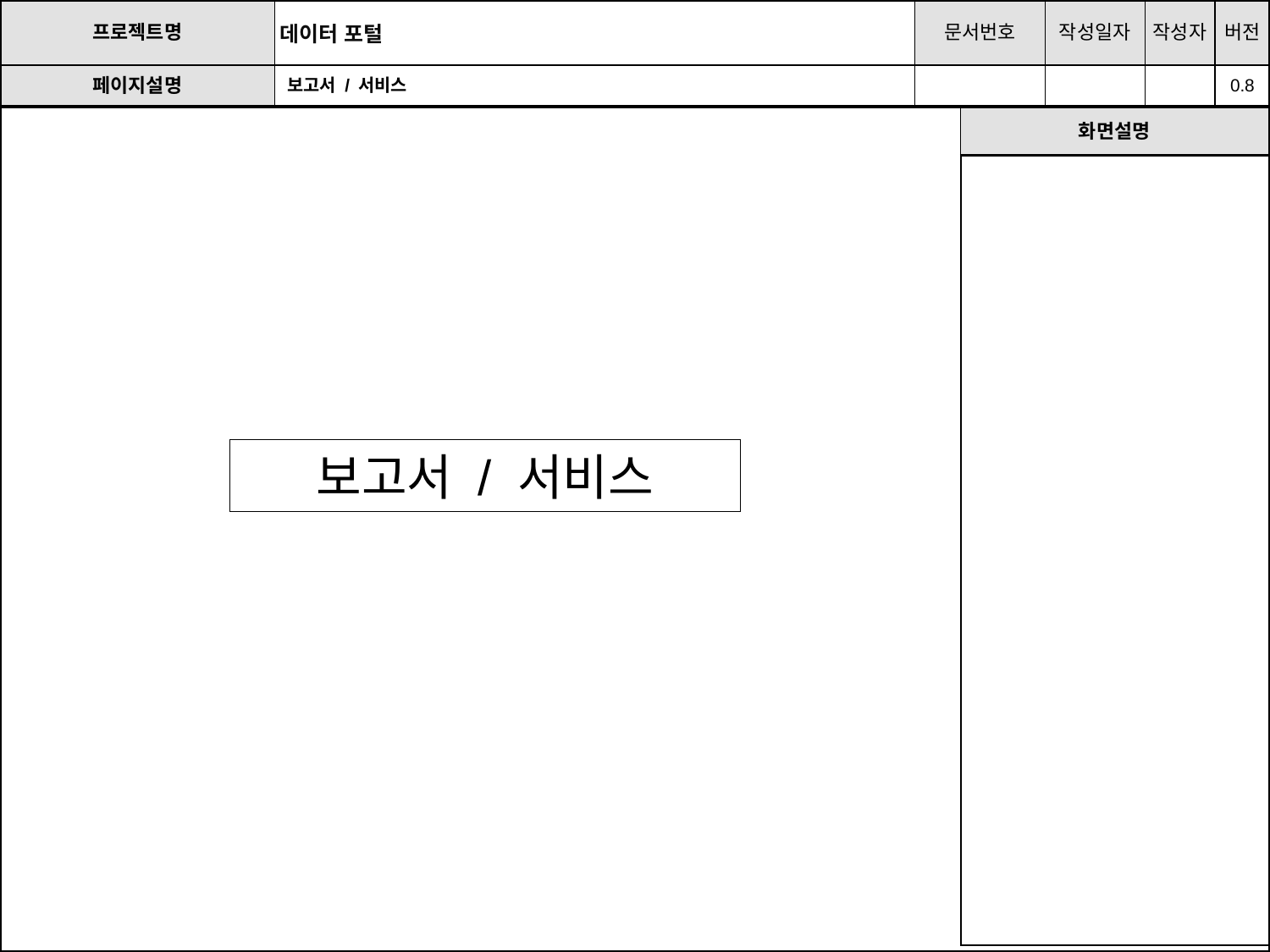

# 보고서 / 서비스
보고서 / 서비스